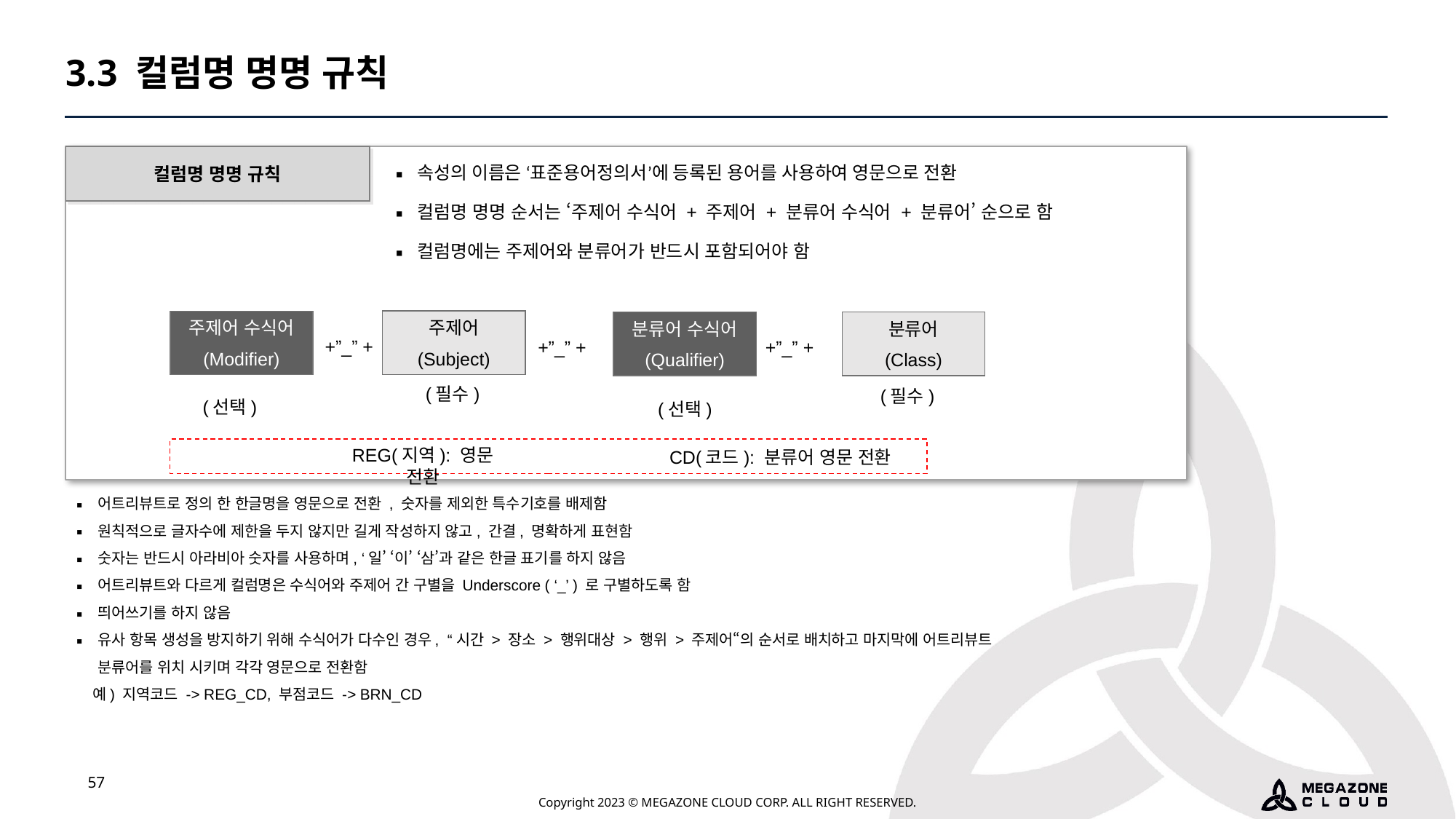

3.3 컬럼명 명명 규칙
속성의 이름은 ‘표준용어정의서’에 등록된 용어를 사용하여 영문으로 전환
컬럼명 명명 순서는 ‘주제어 수식어 + 주제어 + 분류어 수식어 + 분류어’ 순으로 함
컬럼명에는 주제어와 분류어가 반드시 포함되어야 함

컬럼명 명명 규칙
주제어
(Subject)
주제어 수식어
(Modifier)
분류어 수식어
(Qualifier)
분류어
(Class)
+”_” +
+”_” +
+”_” +
(필수)
(필수)
(선택)
(선택)
REG(지역): 영문 전환

CD(코드): 분류어 영문 전환
어트리뷰트로 정의 한 한글명을 영문으로 전환 , 숫자를 제외한 특수기호를 배제함
원칙적으로 글자수에 제한을 두지 않지만 길게 작성하지 않고, 간결, 명확하게 표현함
숫자는 반드시 아라비아 숫자를 사용하며, ‘일’ ‘이’ ‘삼’과 같은 한글 표기를 하지 않음
어트리뷰트와 다르게 컬럼명은 수식어와 주제어 간 구별을 Underscore ( ‘_’ ) 로 구별하도록 함
띄어쓰기를 하지 않음
유사 항목 생성을 방지하기 위해 수식어가 다수인 경우,  “시간 > 장소 > 행위대상 > 행위 > 주제어“의 순서로 배치하고 마지막에 어트리뷰트  분류어를 위치 시키며 각각 영문으로 전환함
   예) 지역코드 -> REG_CD, 부점코드 -> BRN_CD